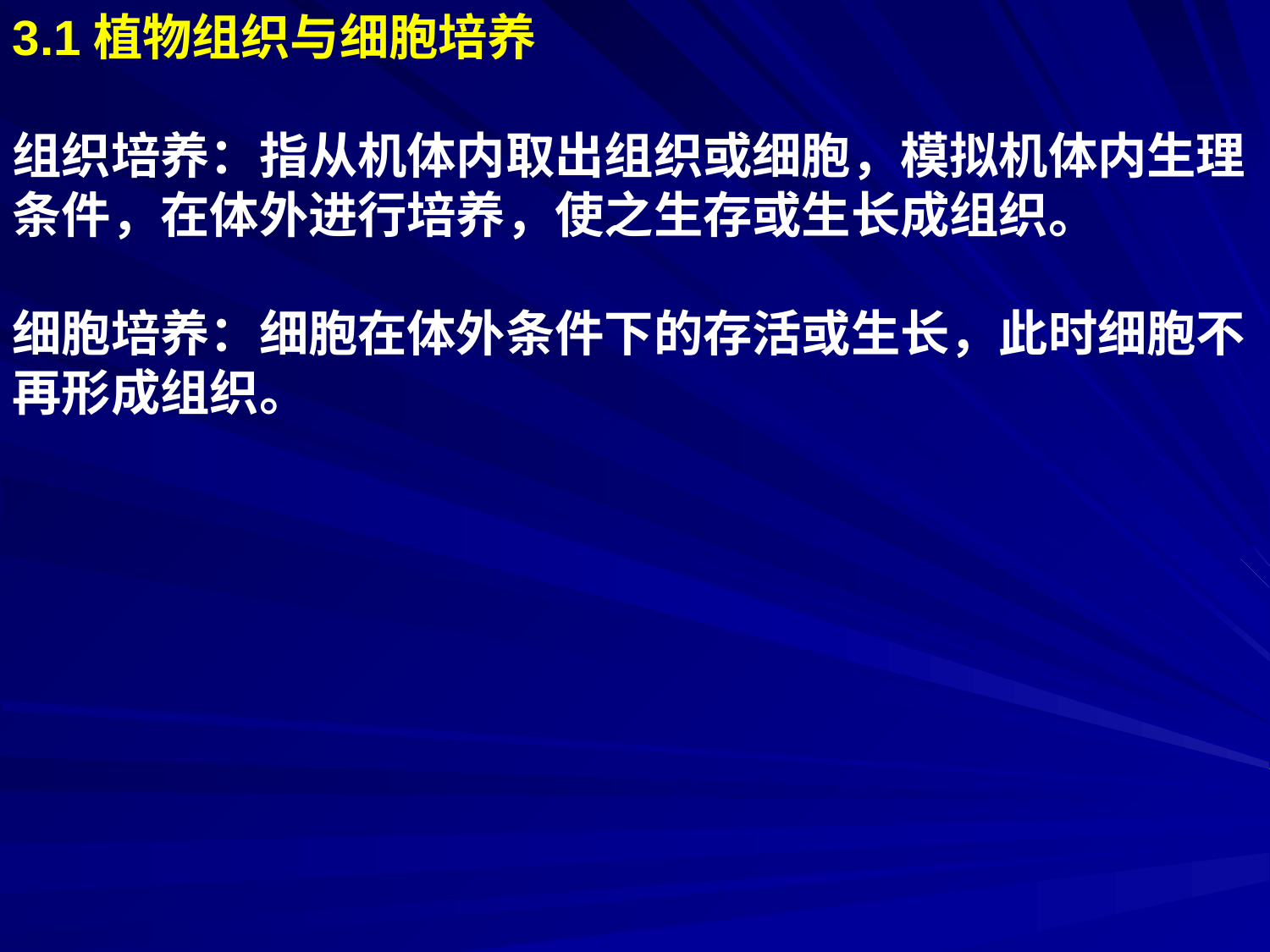

3.1植物组织与细胞培养

组织培养：指从机体内取出组织或细胞，模拟机体内生理条件，在体外进行培养，使之生存或生长成组织。

细胞培养：细胞在体外条件下的存活或生长，此时细胞不再形成组织。